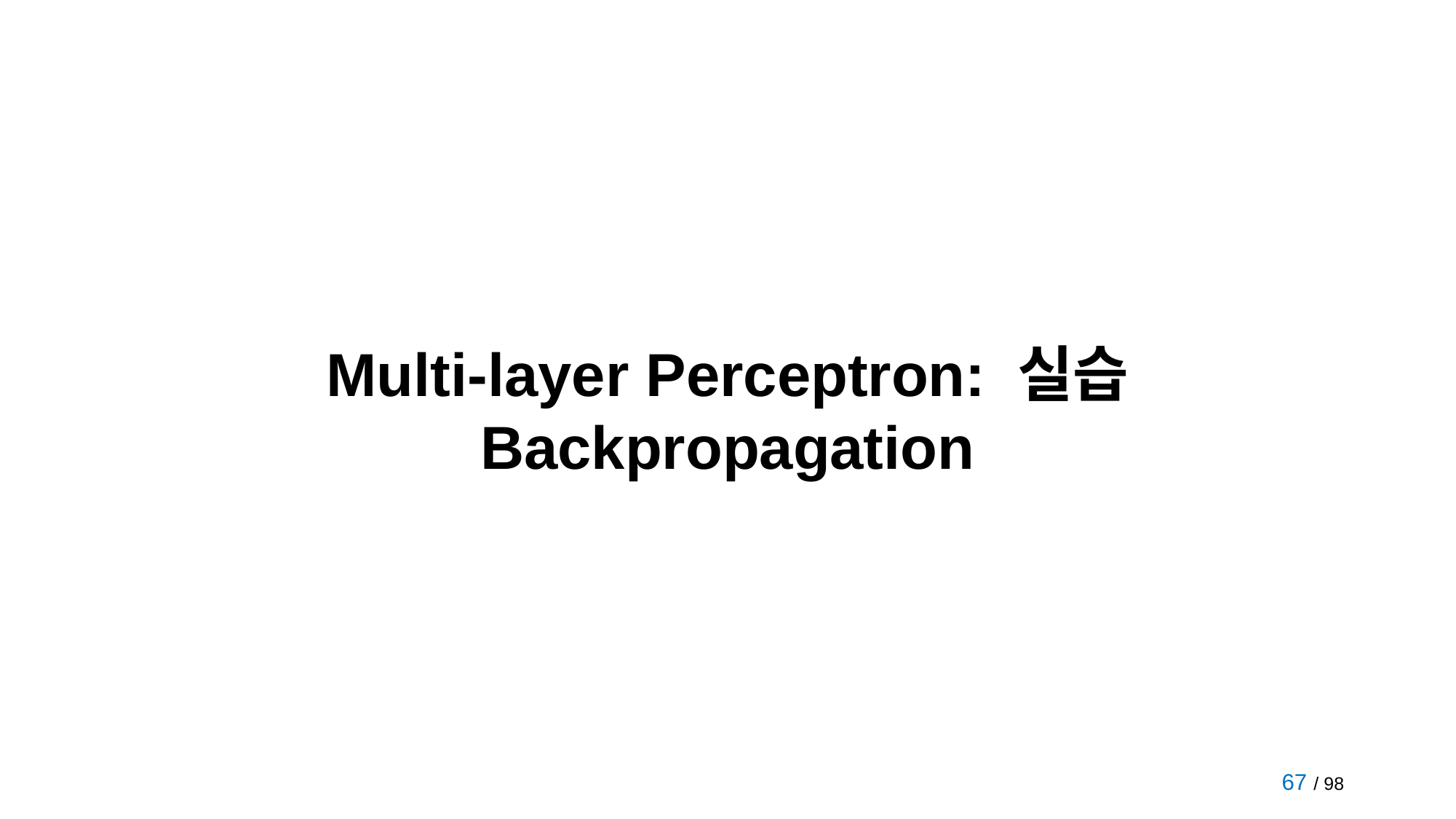

Multi-layer Perceptron: 실습
Backpropagation
67 / 98